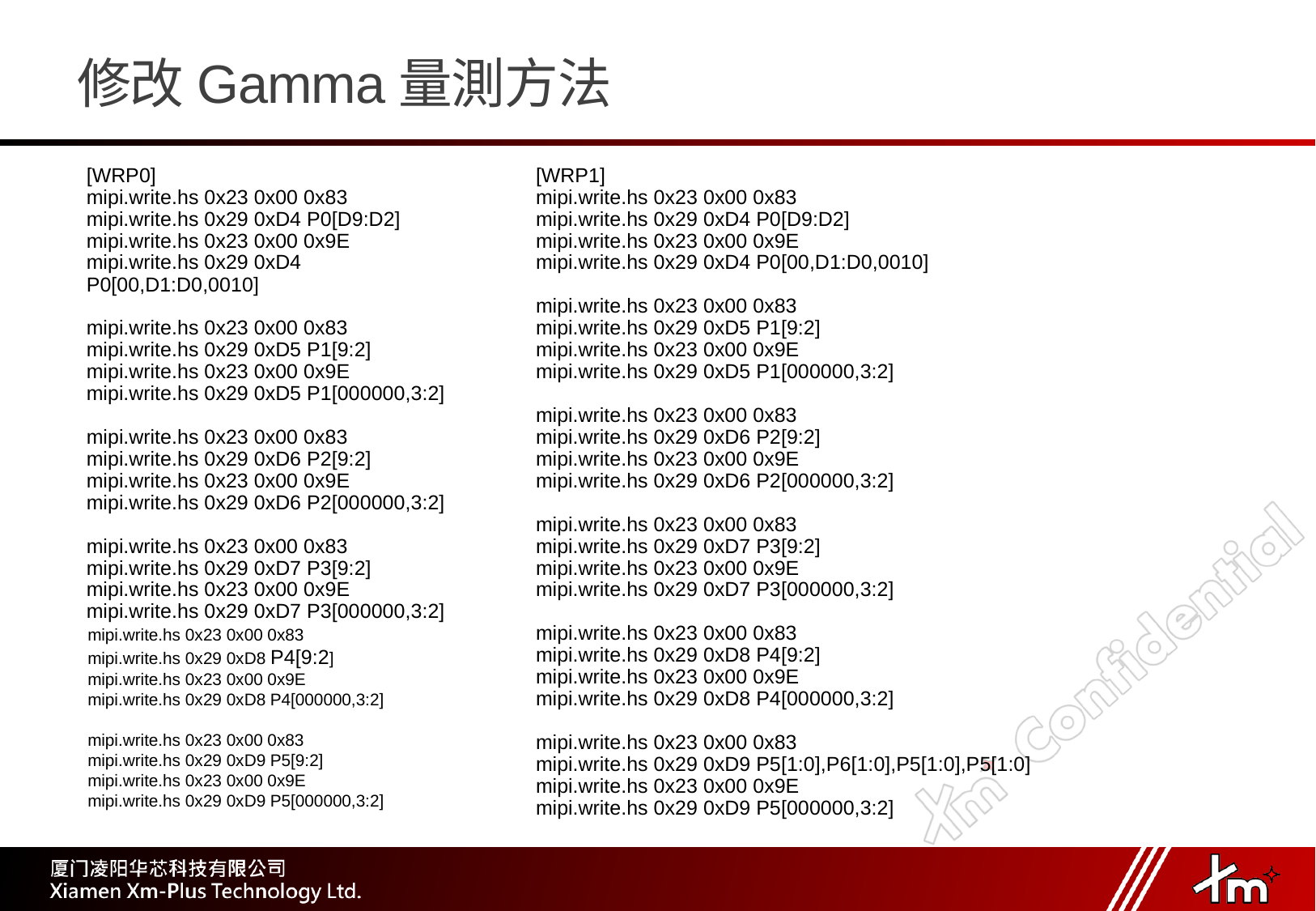

# 修改Gamma量測方法
[WRP0]
mipi.write.hs 0x23 0x00 0x83
mipi.write.hs 0x29 0xD4 P0[D9:D2]
mipi.write.hs 0x23 0x00 0x9E
mipi.write.hs 0x29 0xD4 P0[00,D1:D0,0010]

mipi.write.hs 0x23 0x00 0x83
mipi.write.hs 0x29 0xD5 P1[9:2]
mipi.write.hs 0x23 0x00 0x9E
mipi.write.hs 0x29 0xD5 P1[000000,3:2]

mipi.write.hs 0x23 0x00 0x83
mipi.write.hs 0x29 0xD6 P2[9:2]
mipi.write.hs 0x23 0x00 0x9E
mipi.write.hs 0x29 0xD6 P2[000000,3:2]

mipi.write.hs 0x23 0x00 0x83
mipi.write.hs 0x29 0xD7 P3[9:2]
mipi.write.hs 0x23 0x00 0x9E
mipi.write.hs 0x29 0xD7 P3[000000,3:2]

[WRP1]
mipi.write.hs 0x23 0x00 0x83
mipi.write.hs 0x29 0xD4 P0[D9:D2]
mipi.write.hs 0x23 0x00 0x9E
mipi.write.hs 0x29 0xD4 P0[00,D1:D0,0010]

mipi.write.hs 0x23 0x00 0x83
mipi.write.hs 0x29 0xD5 P1[9:2]
mipi.write.hs 0x23 0x00 0x9E
mipi.write.hs 0x29 0xD5 P1[000000,3:2]

mipi.write.hs 0x23 0x00 0x83
mipi.write.hs 0x29 0xD6 P2[9:2]
mipi.write.hs 0x23 0x00 0x9E
mipi.write.hs 0x29 0xD6 P2[000000,3:2]

mipi.write.hs 0x23 0x00 0x83
mipi.write.hs 0x29 0xD7 P3[9:2]
mipi.write.hs 0x23 0x00 0x9E
mipi.write.hs 0x29 0xD7 P3[000000,3:2]

mipi.write.hs 0x23 0x00 0x83
mipi.write.hs 0x29 0xD8 P4[9:2]
mipi.write.hs 0x23 0x00 0x9E
mipi.write.hs 0x29 0xD8 P4[000000,3:2]

mipi.write.hs 0x23 0x00 0x83
mipi.write.hs 0x29 0xD9 P5[1:0],P6[1:0],P5[1:0],P5[1:0]
mipi.write.hs 0x23 0x00 0x9E
mipi.write.hs 0x29 0xD9 P5[000000,3:2]
mipi.write.hs 0x23 0x00 0x83
mipi.write.hs 0x29 0xD8 P4[9:2]
mipi.write.hs 0x23 0x00 0x9E
mipi.write.hs 0x29 0xD8 P4[000000,3:2]

mipi.write.hs 0x23 0x00 0x83
mipi.write.hs 0x29 0xD9 P5[9:2]
mipi.write.hs 0x23 0x00 0x9E
mipi.write.hs 0x29 0xD9 P5[000000,3:2]